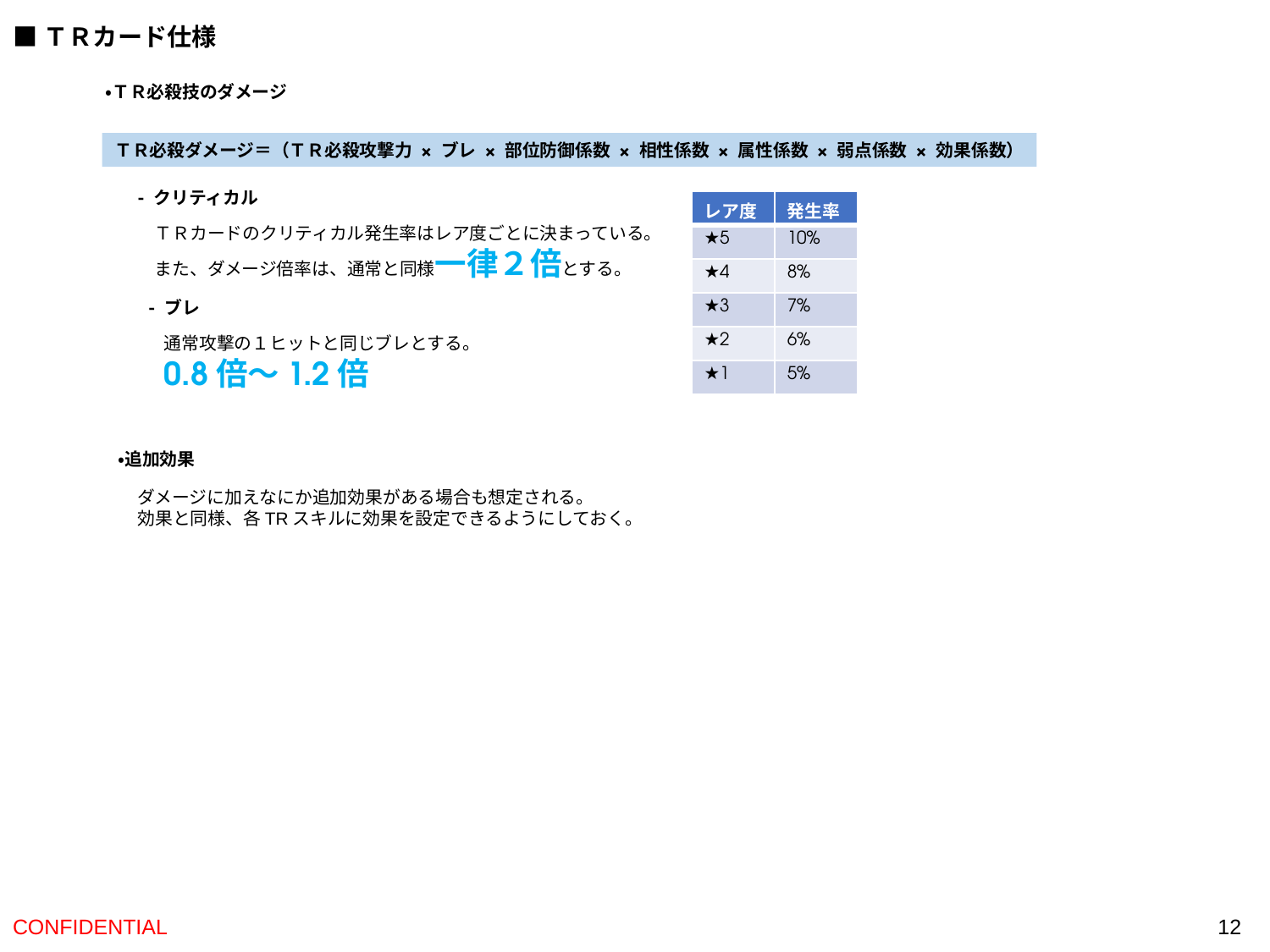

■ＴＲカード仕様
・ＴＲ必殺技のダメージ
ＴＲ必殺ダメージ＝（ＴＲ必殺攻撃力 × ブレ × 部位防御係数 × 相性係数 × 属性係数 × 弱点係数 × 効果係数）
- クリティカル
| レア度 | 発生率 |
| --- | --- |
| ★5 | 10% |
| ★4 | 8% |
| ★3 | 7% |
| ★2 | 6% |
| ★1 | 5% |
ＴＲカードのクリティカル発生率はレア度ごとに決まっている。
また、ダメージ倍率は、通常と同様一律２倍とする。
- ブレ
通常攻撃の１ヒットと同じブレとする。
0.8倍～1.2倍
・追加効果
ダメージに加えなにか追加効果がある場合も想定される。
効果と同様、各TRスキルに効果を設定できるようにしておく。
12
CONFIDENTIAL